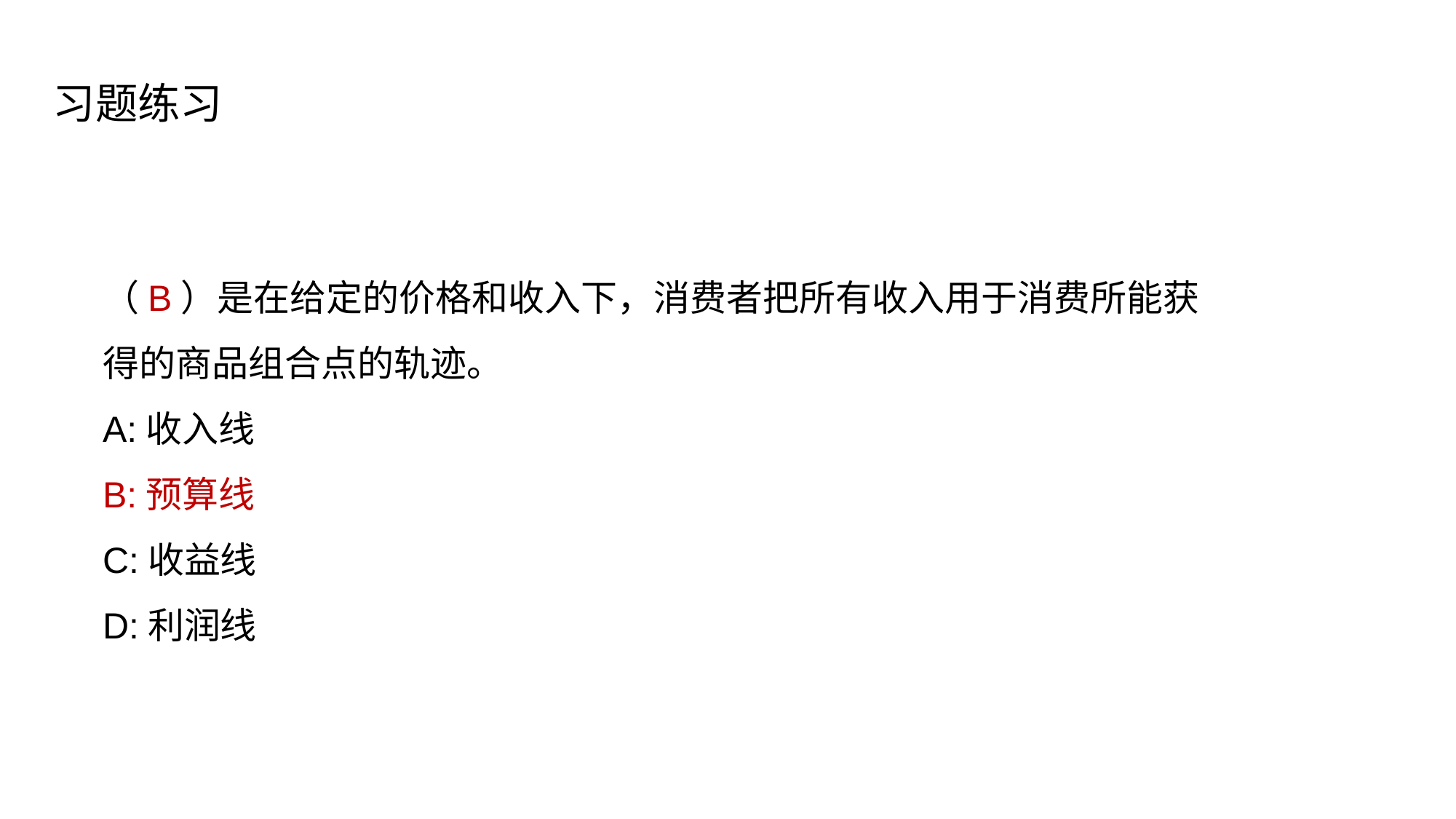

习题练习
（B）是在给定的价格和收入下，消费者把所有收入用于消费所能获得的商品组合点的轨迹。
A:收入线
B:预算线
C:收益线
D:利润线